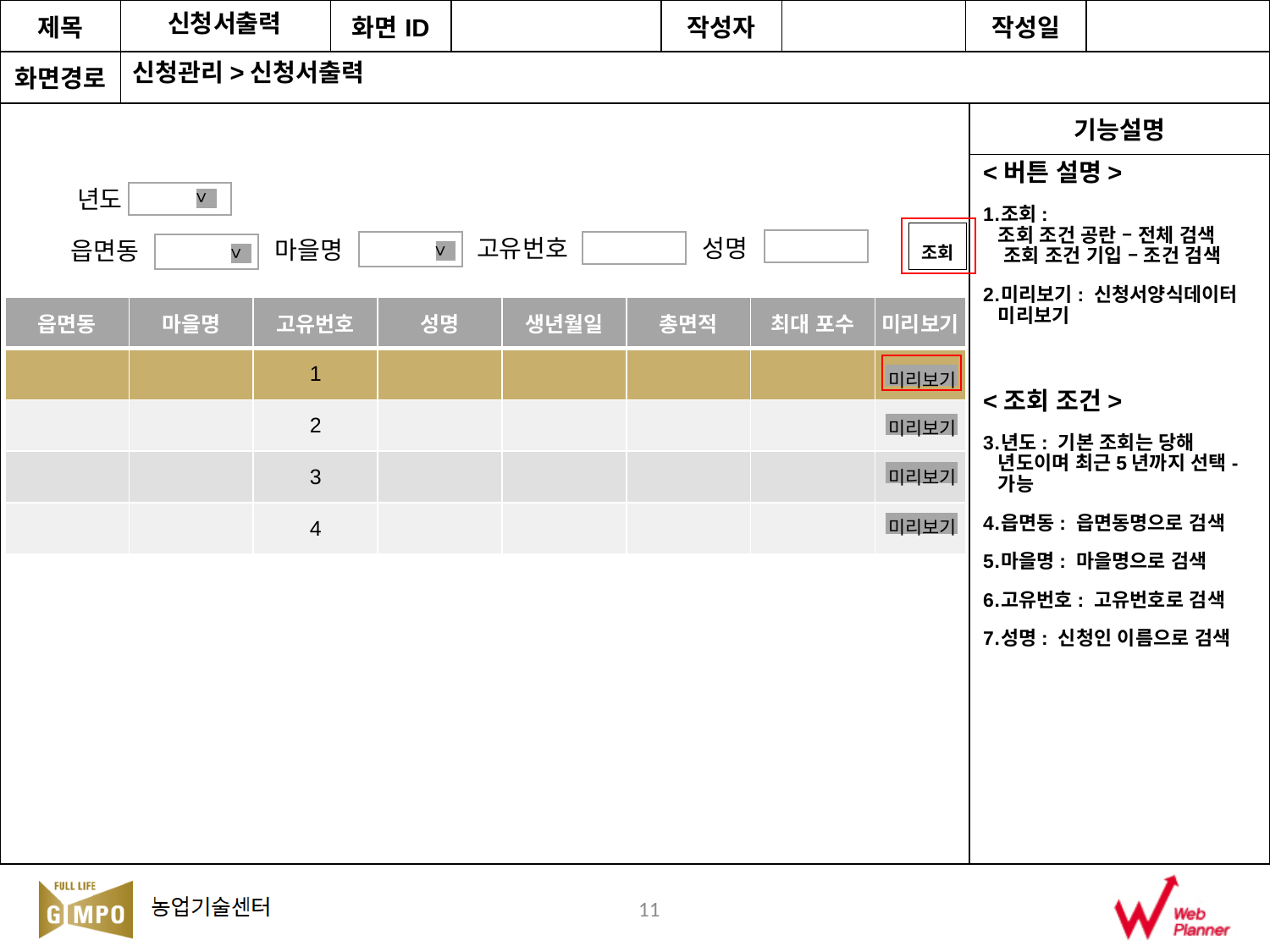

신청서출력

신청관리>신청서출력
<버튼 설명>
조회:                                       조회 조건 공란 – 전체 검색         조회 조건 기입 – 조건 검색
미리보기: 신청서양식데이터 미리보기

<조회 조건>
년도: 기본 조회는 당해 년도이며 최근5년까지 선택-가능
읍면동: 읍면동명으로 검색
마을명: 마을명으로 검색
고유번호: 고유번호로 검색
성명: 신청인 이름으로 검색

년도
>

조회

고유번호
성명
마을명

>

읍면동
>

| 읍면동 | 마을명 | 고유번호 | 성명 | 생년월일 | 총면적 | 최대 포수 | 미리보기 |
| --- | --- | --- | --- | --- | --- | --- | --- |
|  |  | 1 |  |  |  |  |  |
|  |  | 2 |  |  |  |  |  |
|  |  | 3 |  |  |  |  |  |
|  |  | 4 |  |  |  |  |  |
미리보기

미리보기

미리보기

미리보기

11